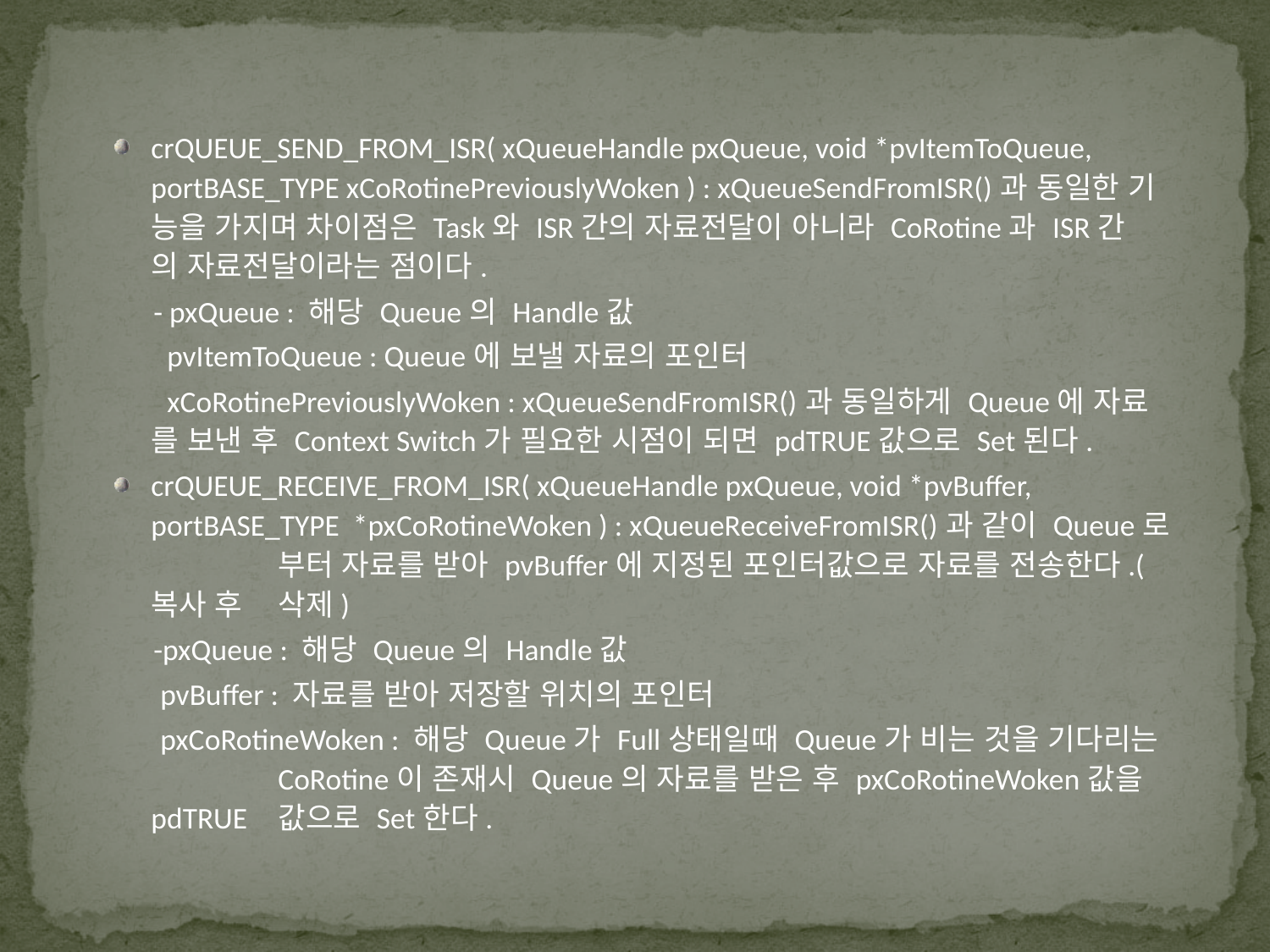

crQUEUE_SEND_FROM_ISR( xQueueHandle pxQueue, void *pvItemToQueue, portBASE_TYPE xCoRotinePreviouslyWoken ) : xQueueSendFromISR()과 동일한 기	능을 가지며 차이점은 Task와 ISR간의 자료전달이 아니라 CoRotine과 ISR간	의 자료전달이라는 점이다.
      - pxQueue : 해당 Queue의 Handle값
        pvItemToQueue : Queue에 보낼 자료의 포인터
        xCoRotinePreviouslyWoken : xQueueSendFromISR()과 동일하게 Queue에 자료	를 보낸 후 Context Switch가 필요한 시점이 되면 pdTRUE값으로 Set된다.
crQUEUE_RECEIVE_FROM_ISR( xQueueHandle pxQueue, void *pvBuffer, portBASE_TYPE  *pxCoRotineWoken ) : xQueueReceiveFromISR()과 같이 Queue로 	부터 자료를 받아 pvBuffer에 지정된 포인터값으로 자료를 전송한다.(복사 후 	삭제)
      -pxQueue : 해당 Queue의 Handle값
       pvBuffer : 자료를 받아 저장할 위치의 포인터
       pxCoRotineWoken : 해당 Queue가 Full상태일때 Queue가 비는 것을 기다리는 	CoRotine이 존재시 Queue의 자료를 받은 후 pxCoRotineWoken값을 pdTRUE	값으로 Set한다.